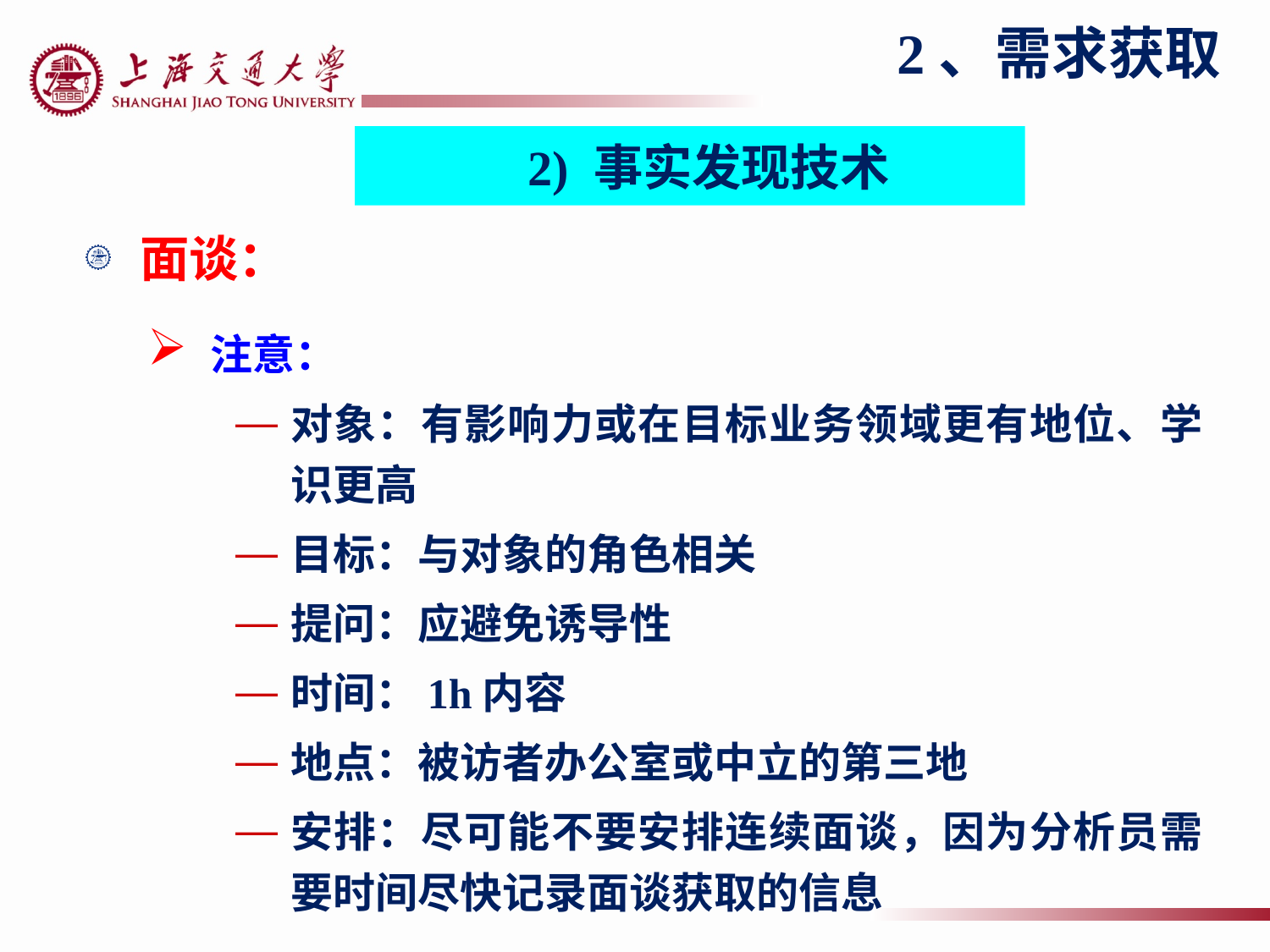

2、需求获取
2) 事实发现技术
面谈：
注意：
对象：有影响力或在目标业务领域更有地位、学识更高
目标：与对象的角色相关
提问：应避免诱导性
时间：1h内容
地点：被访者办公室或中立的第三地
安排：尽可能不要安排连续面谈，因为分析员需要时间尽快记录面谈获取的信息